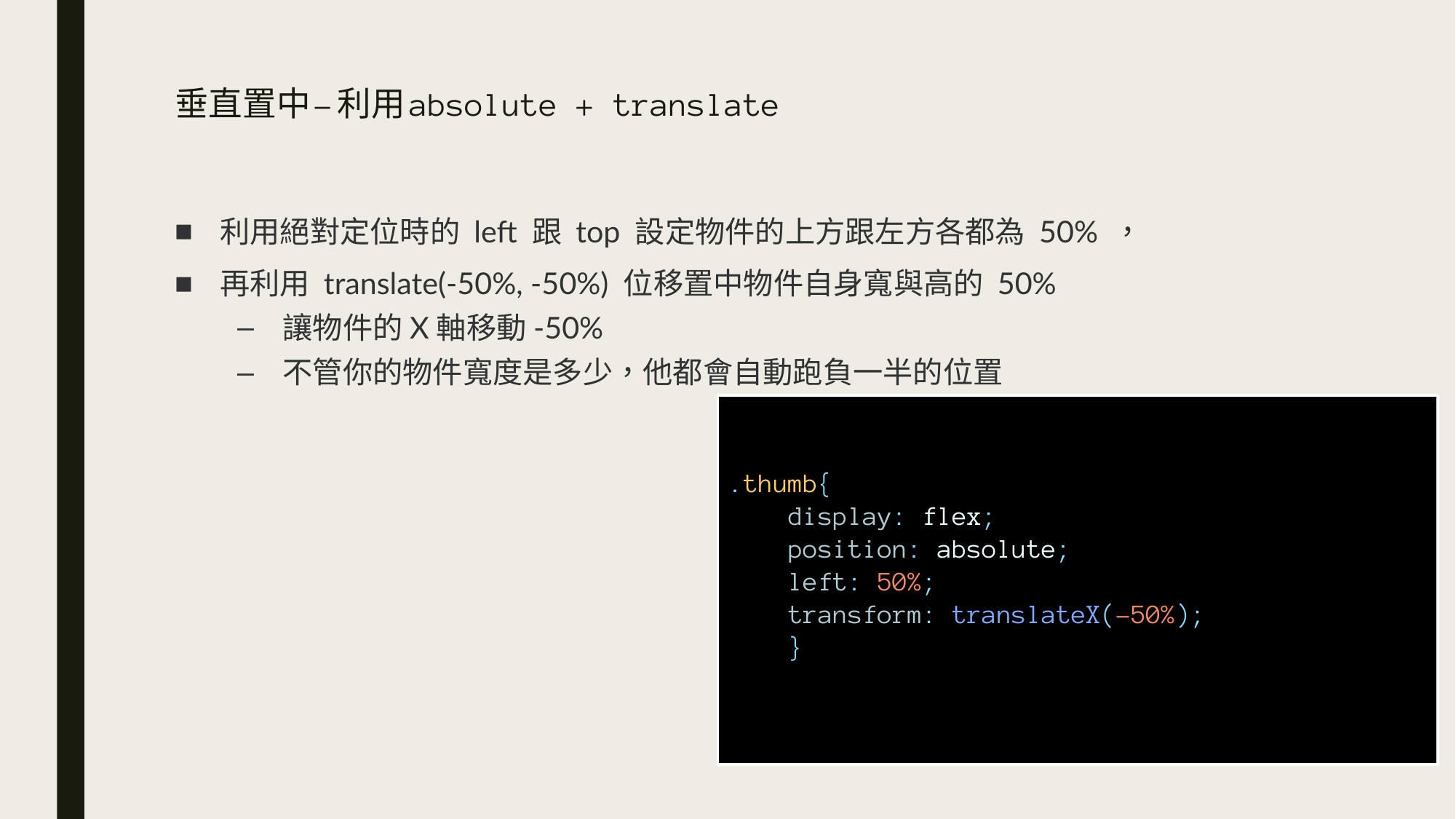

# 垂直置中-利用absolute + translate
利用絕對定位時的 left 跟 top 設定物件的上方跟左方各都為 50% ，
再利用 translate(-50%, -50%) 位移置中物件自身寬與高的 50%
讓物件的X軸移動-50%
不管你的物件寬度是多少，他都會自動跑負一半的位置
.thumb{
    display: flex;
    position: absolute;
    left: 50%;
    transform: translateX(-50%);
    }